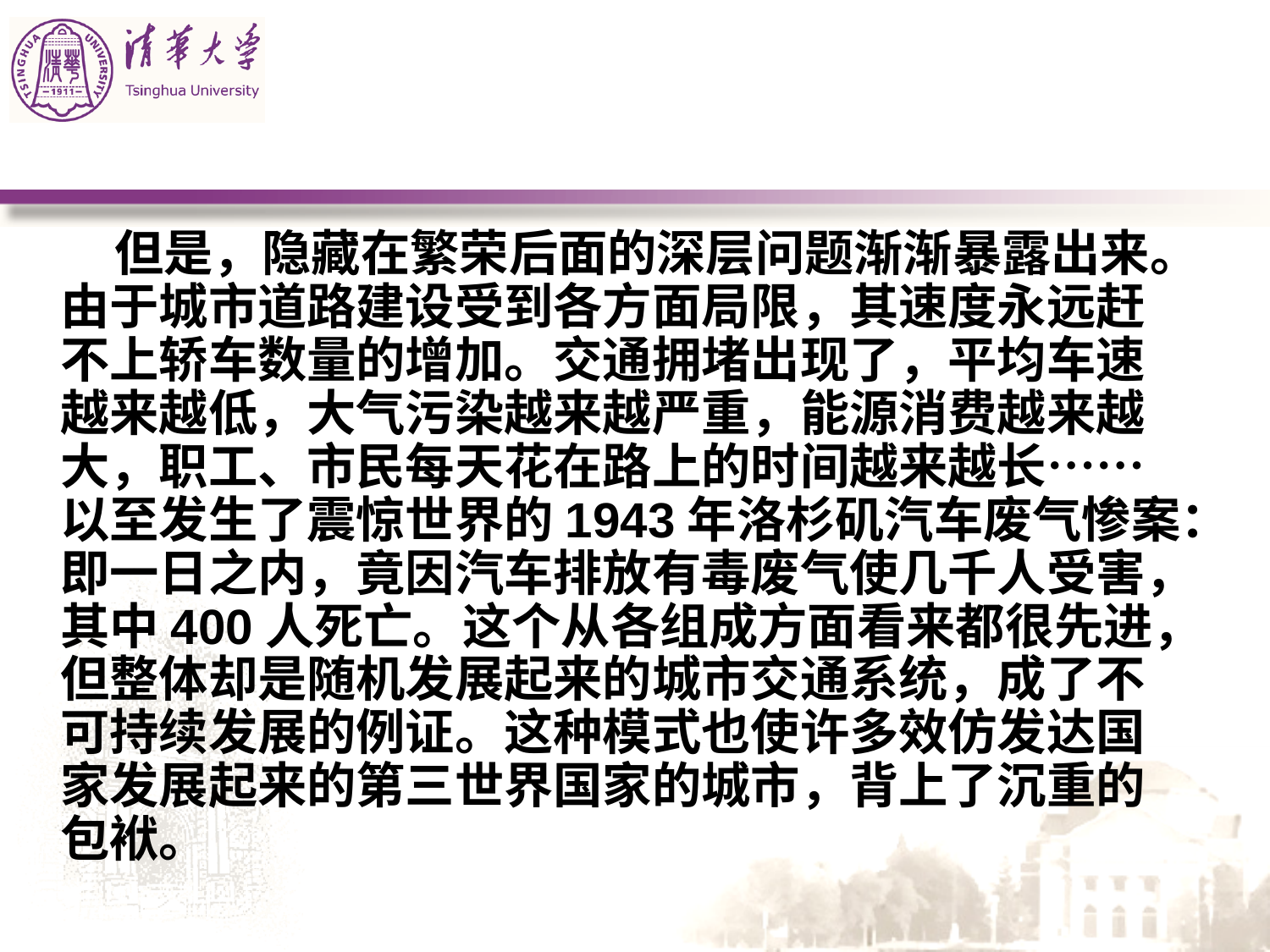

#
        但是，隐藏在繁荣后面的深层问题渐渐暴露出来。由于城市道路建设受到各方面局限，其速度永远赶不上轿车数量的增加。交通拥堵出现了，平均车速越来越低，大气污染越来越严重，能源消费越来越大，职工、市民每天花在路上的时间越来越长……以至发生了震惊世界的1943年洛杉矶汽车废气惨案：即一日之内，竟因汽车排放有毒废气使几千人受害，其中400人死亡。这个从各组成方面看来都很先进，但整体却是随机发展起来的城市交通系统，成了不可持续发展的例证。这种模式也使许多效仿发达国家发展起来的第三世界国家的城市，背上了沉重的包袱。